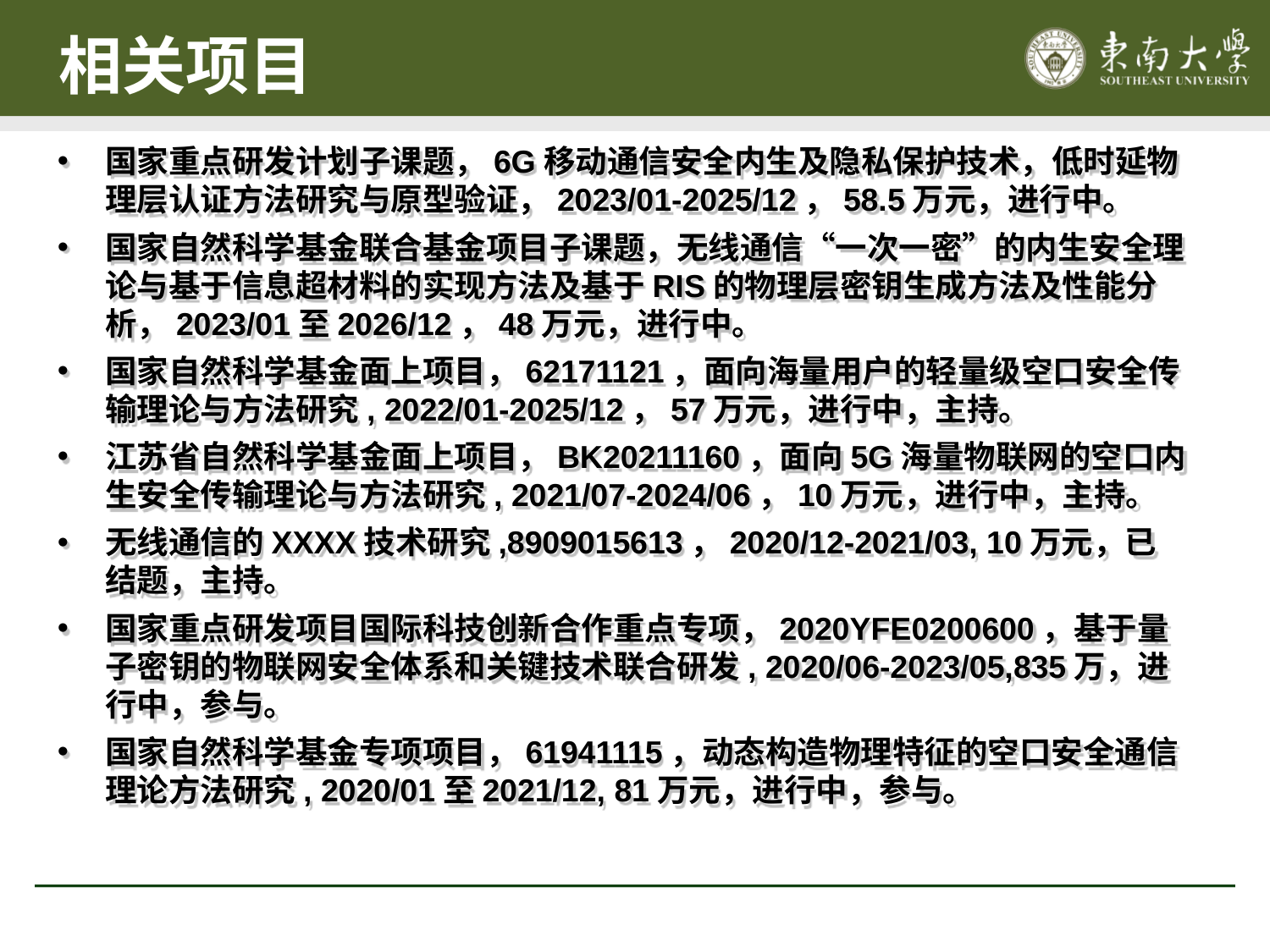

相关项目
国家重点研发计划子课题，6G移动通信安全内生及隐私保护技术，低时延物理层认证方法研究与原型验证，2023/01-2025/12，58.5万元，进行中。
国家自然科学基金联合基金项目子课题，无线通信“一次一密”的内生安全理论与基于信息超材料的实现方法及基于RIS的物理层密钥生成方法及性能分析，2023/01至2026/12，48万元，进行中。
国家自然科学基金面上项目，62171121，面向海量用户的轻量级空口安全传输理论与方法研究, 2022/01-2025/12，57万元，进行中，主持。
江苏省自然科学基金面上项目，BK20211160，面向5G海量物联网的空口内生安全传输理论与方法研究, 2021/07-2024/06，10万元，进行中，主持。
无线通信的XXXX技术研究,8909015613，2020/12-2021/03, 10万元，已结题，主持。
国家重点研发项目国际科技创新合作重点专项，2020YFE0200600，基于量子密钥的物联网安全体系和关键技术联合研发, 2020/06-2023/05,835万，进行中，参与。
国家自然科学基金专项项目，61941115，动态构造物理特征的空口安全通信理论方法研究, 2020/01至2021/12, 81万元，进行中，参与。